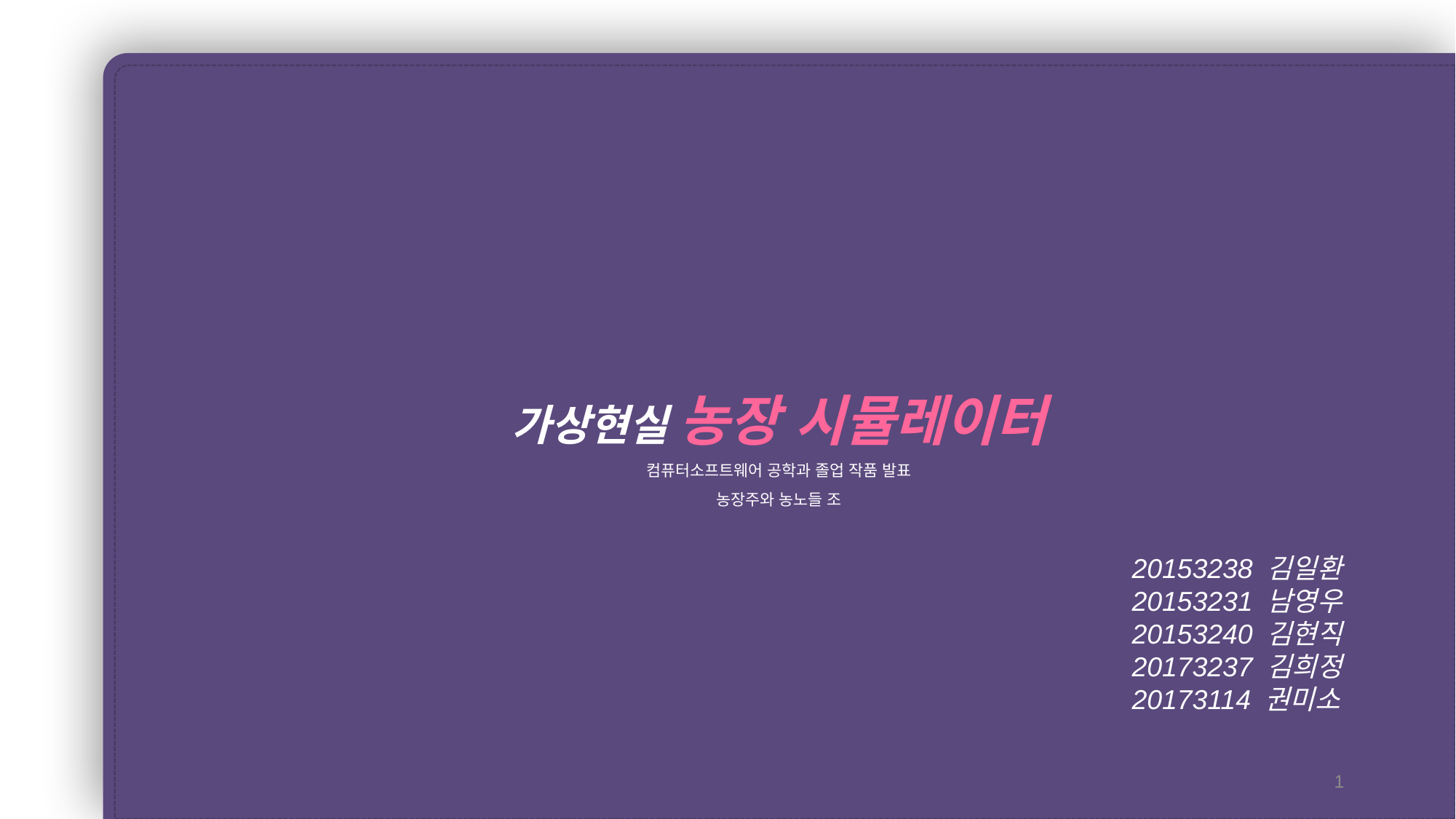

가상현실 농장 시뮬레이터
컴퓨터소프트웨어 공학과 졸업 작품 발표
농장주와 농노들 조
20153238 김일환
20153231 남영우
20153240 김현직
20173237 김희정
20173114 권미소

1